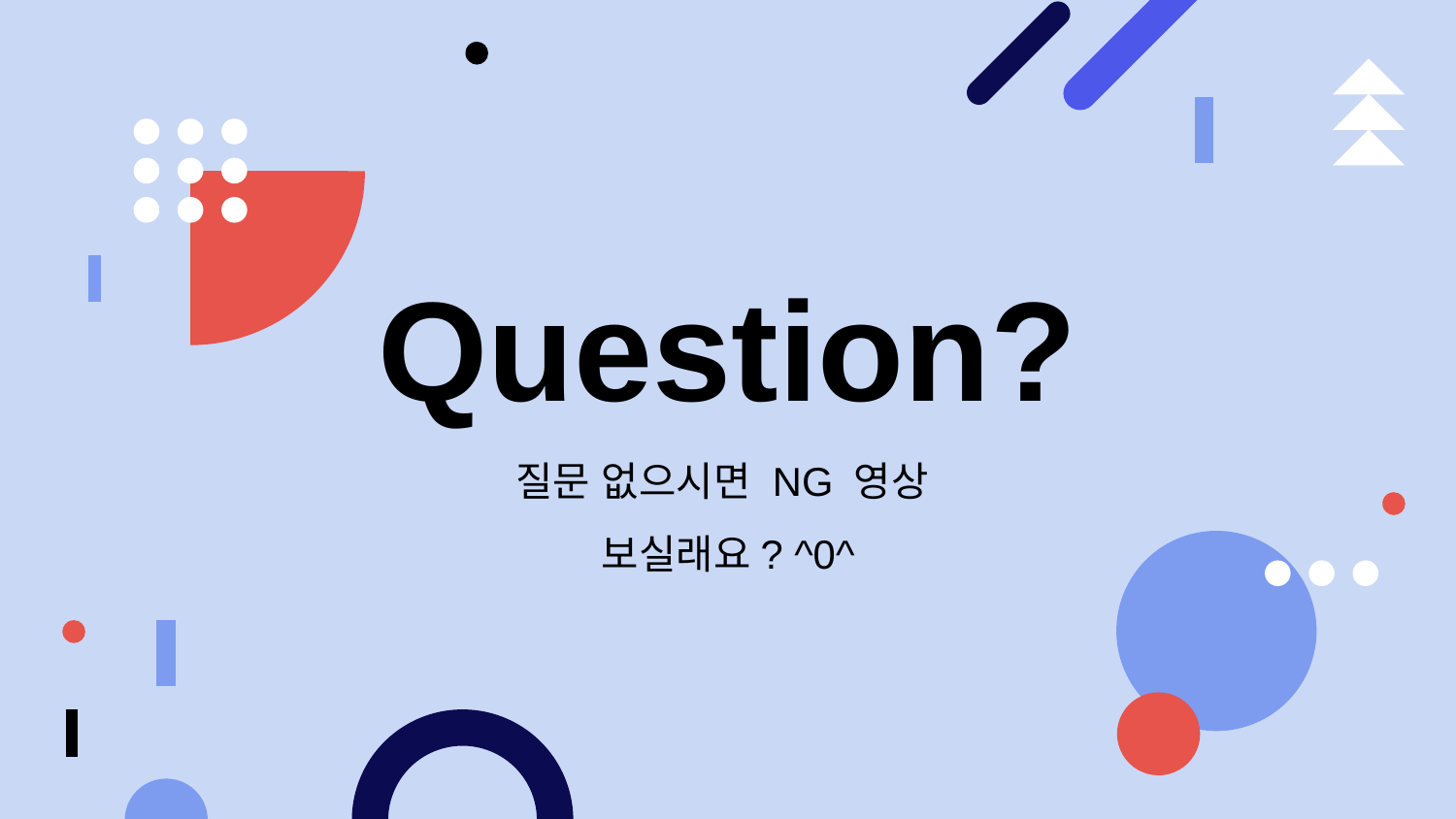

# Question?
질문 없으시면 NG 영상
보실래요? ^0^